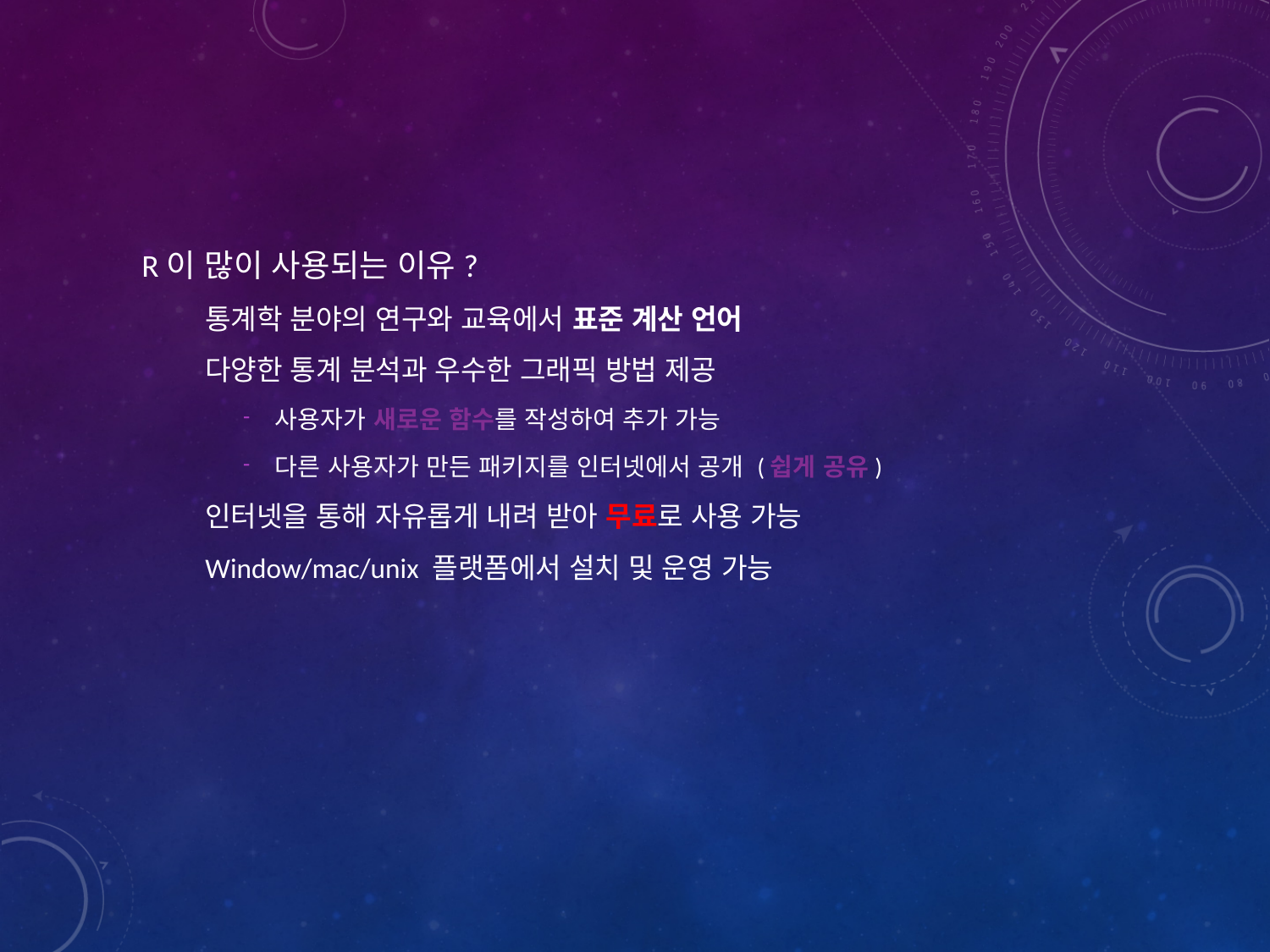

R이 많이 사용되는 이유?
통계학 분야의 연구와 교육에서 표준 계산 언어
다양한 통계 분석과 우수한 그래픽 방법 제공
사용자가 새로운 함수를 작성하여 추가 가능
다른 사용자가 만든 패키지를 인터넷에서 공개 (쉽게 공유)
인터넷을 통해 자유롭게 내려 받아 무료로 사용 가능
Window/mac/unix 플랫폼에서 설치 및 운영 가능